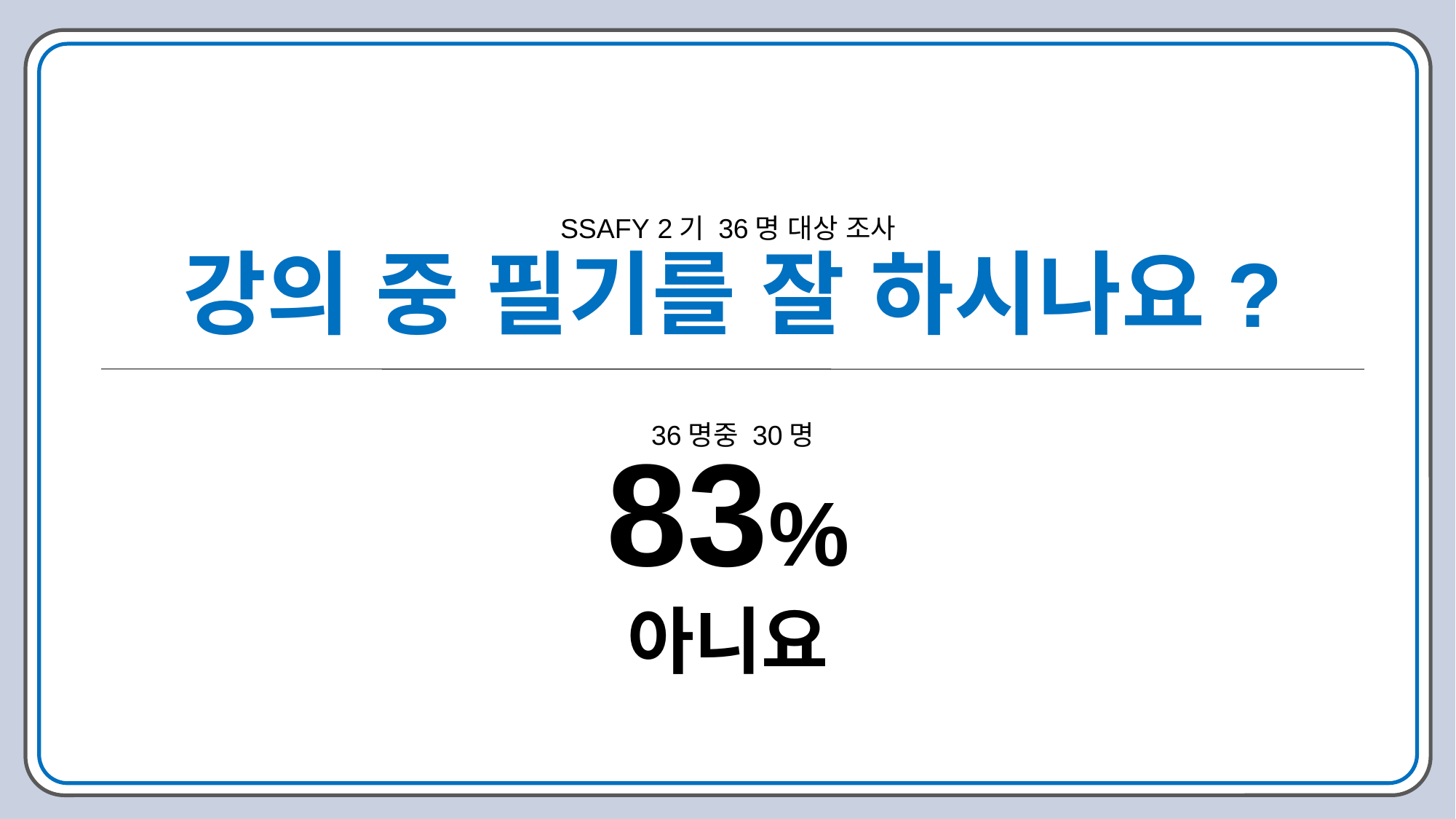

SSAFY 2기 36명 대상 조사
강의 중 필기를 잘 하시나요?
36명중 30명
83%
아니요